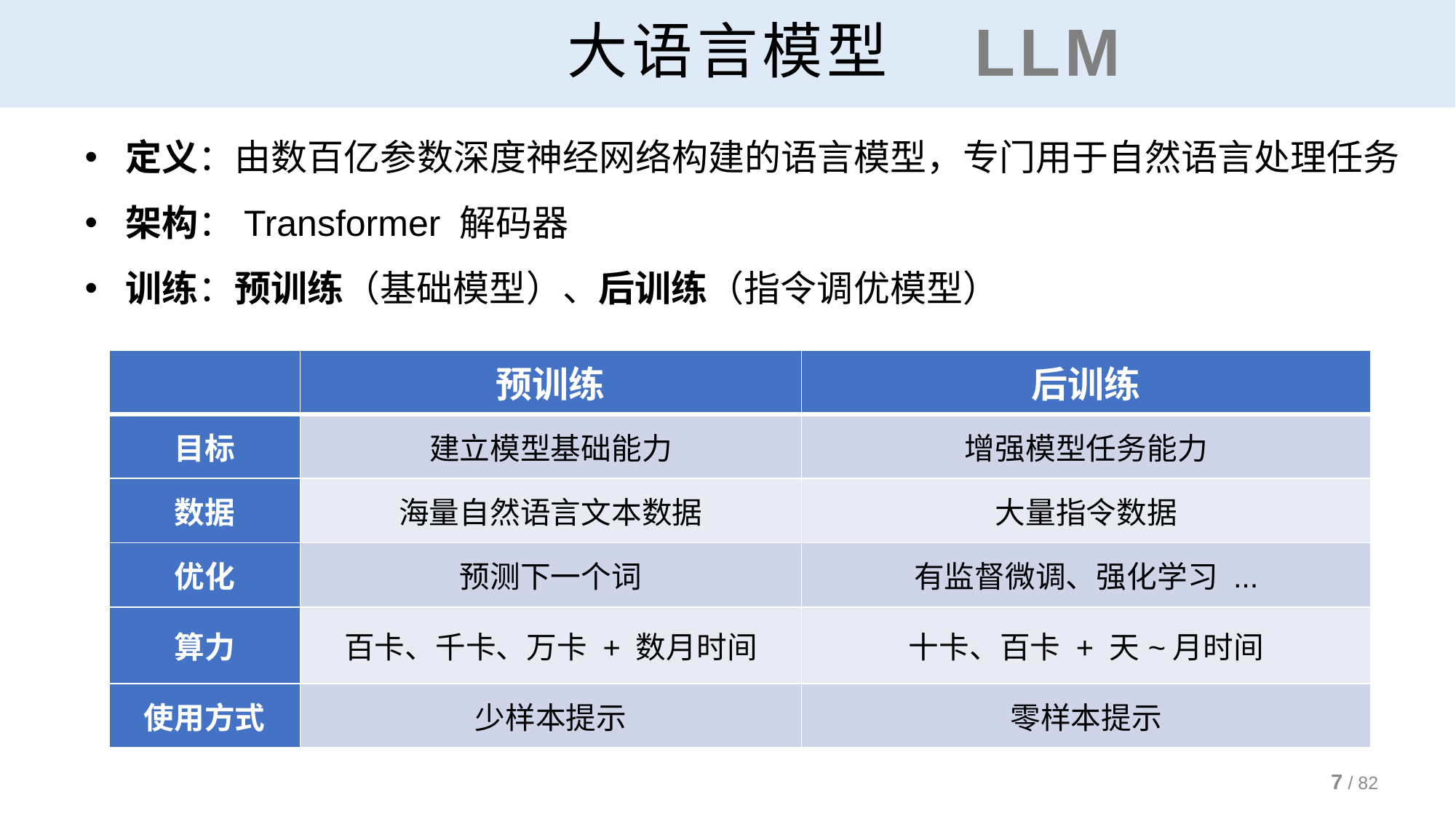

# 大语言模型
LLM
定义：由数百亿参数深度神经网络构建的语言模型，专门用于自然语言处理任务
架构：Transformer 解码器
训练：预训练（基础模型）、后训练（指令调优模型）
|  | 预训练 | 后训练 |
| --- | --- | --- |
| 目标 | 建立模型基础能力 | 增强模型任务能力 |
| 数据 | 海量自然语言文本数据 | 大量指令数据 |
| 优化 | 预测下一个词 | 有监督微调、强化学习 ... |
| 算力 | 百卡、千卡、万卡 + 数月时间 | 十卡、百卡 + 天~月时间 |
| 使用方式 | 少样本提示 | 零样本提示 |
7 / 82